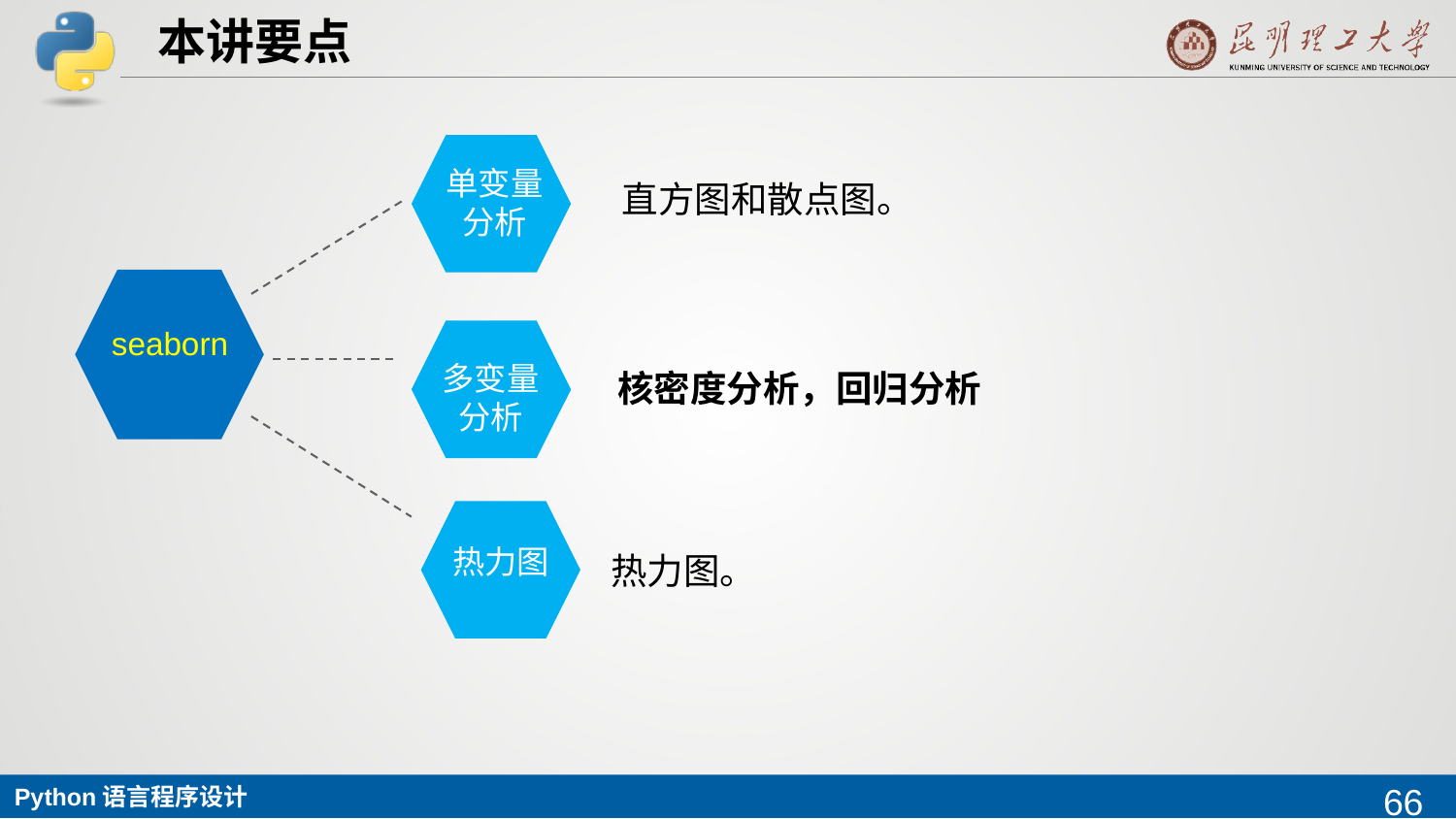

# 本讲要点

单变量分析
直方图和散点图。

seaborn

多变量分析
核密度分析，回归分析

热力图
热力图。